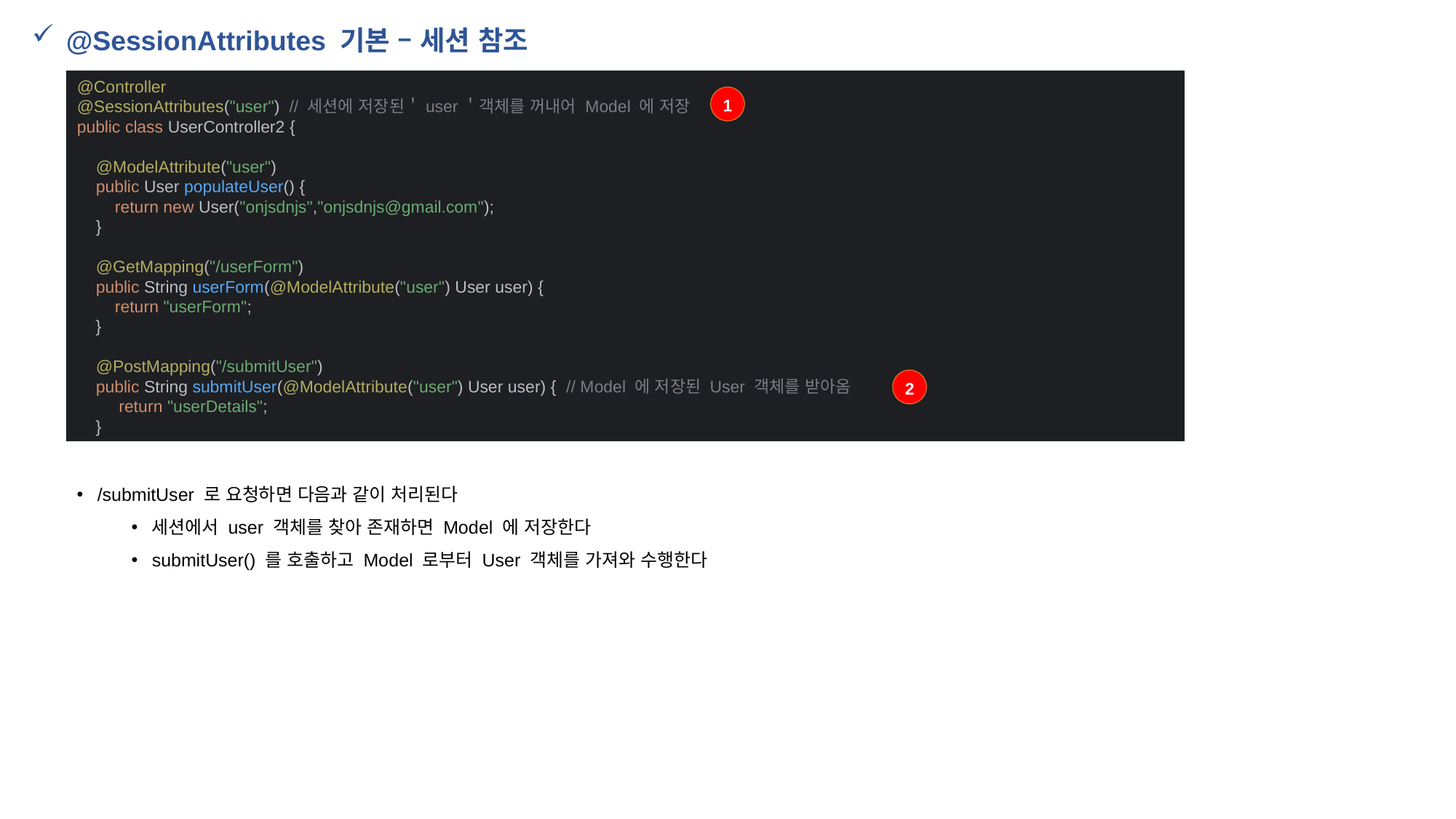

@SessionAttributes 기본 – 세션 참조
@Controller
@SessionAttributes("user")  // 세션에 저장된＇user＇객체를 꺼내어 Model 에 저장
public class UserController2 {
    @ModelAttribute("user")
    public User populateUser() {
        return new User("onjsdnjs","onjsdnjs@gmail.com");
    }
    @GetMapping("/userForm")
    public String userForm(@ModelAttribute("user") User user) {
        return "userForm";
    }
    @PostMapping("/submitUser")
    public String submitUser(@ModelAttribute("user") User user) {  // Model 에 저장된 User 객체를 받아옴
        return "userDetails";
    }

1

2
/submitUser 로 요청하면 다음과 같이 처리된다
세션에서 user 객체를 찾아 존재하면 Model 에 저장한다
submitUser() 를 호출하고 Model 로부터 User 객체를 가져와 수행한다